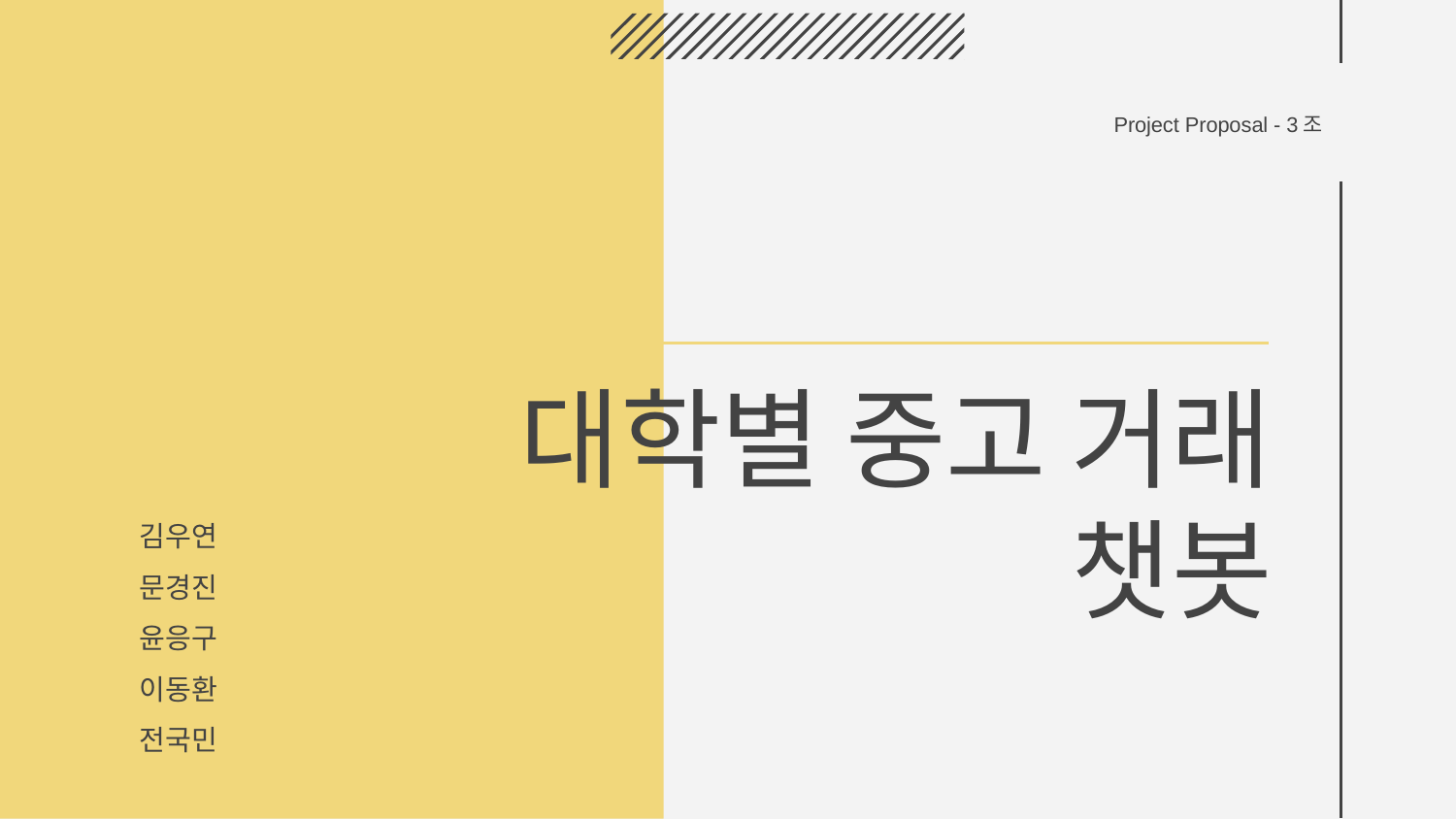

Project Proposal - 3조
# 대학별 중고 거래 챗봇
김우연
문경진
윤응구
이동환
전국민